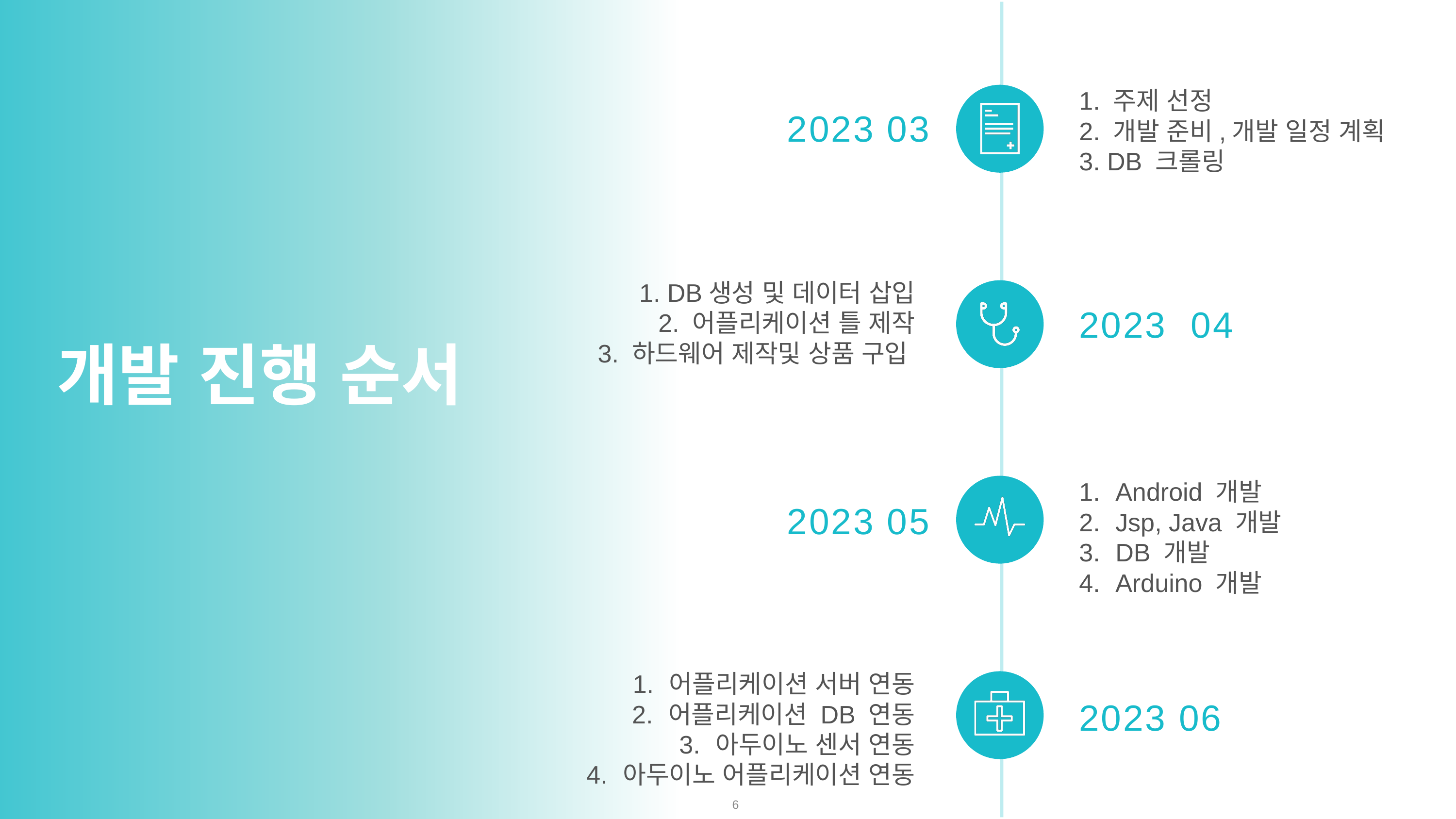

1. 주제 선정
2. 개발 준비,개발 일정 계획
3. DB 크롤링
2023 03
1. DB생성 및 데이터 삽입
2. 어플리케이션 틀 제작
3. 하드웨어 제작및 상품 구입

2023  04
개발 진행 순서

Android 개발
Jsp, Java 개발
DB 개발
Arduino 개발
2023 05
어플리케이션 서버 연동
어플리케이션 DB 연동
아두이노 센서 연동
아두이노 어플리케이션 연동

2023 06
6